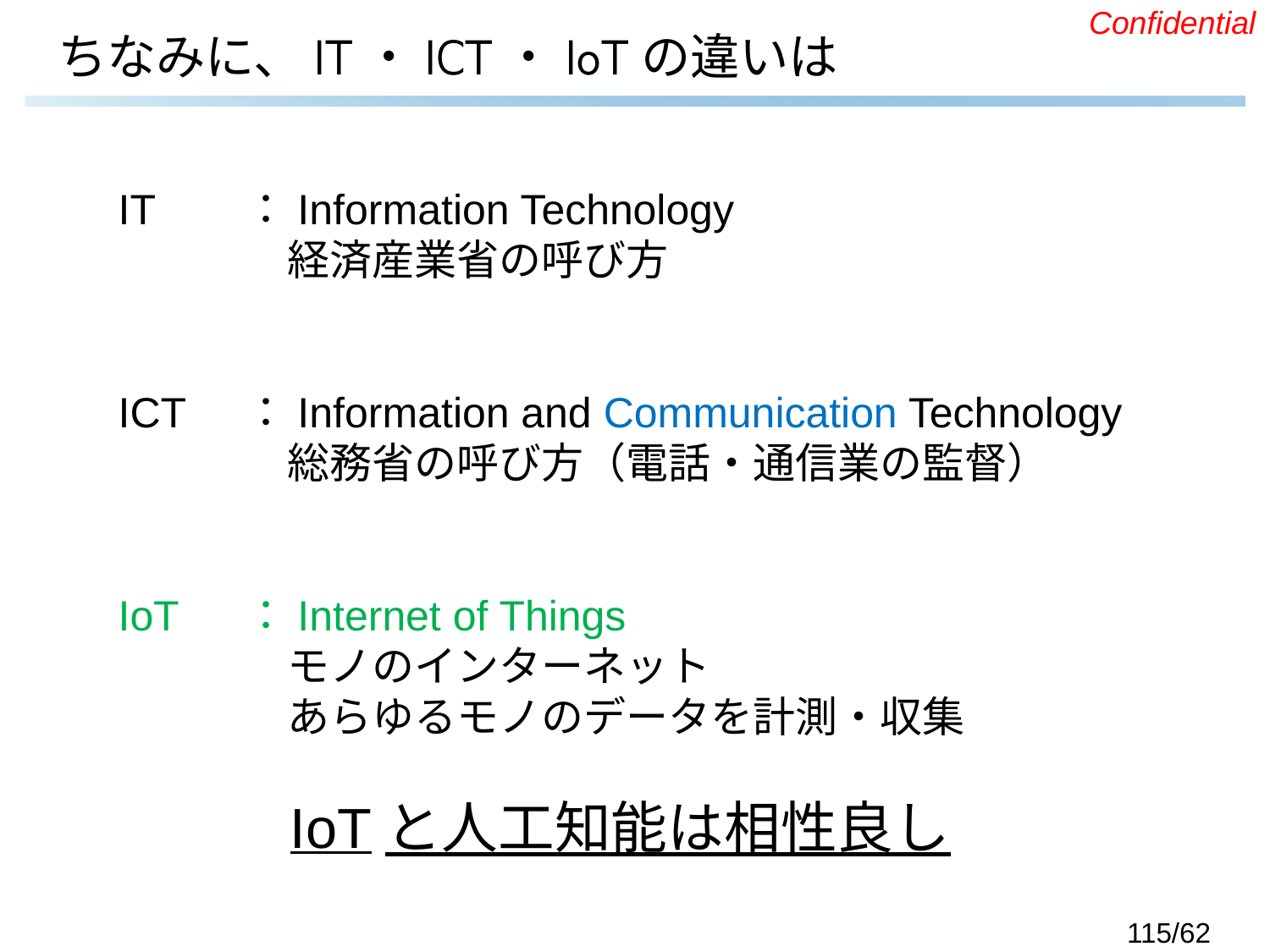

# ちなみに、IT・ICT・IoTの違いは
IT	：Information Technology
	　経済産業省の呼び方

ICT	：Information and Communication Technology
	　総務省の呼び方（電話・通信業の監督）

IoT	：Internet of Things
	　モノのインターネット
	　あらゆるモノのデータを計測・収集

IoTと人工知能は相性良し